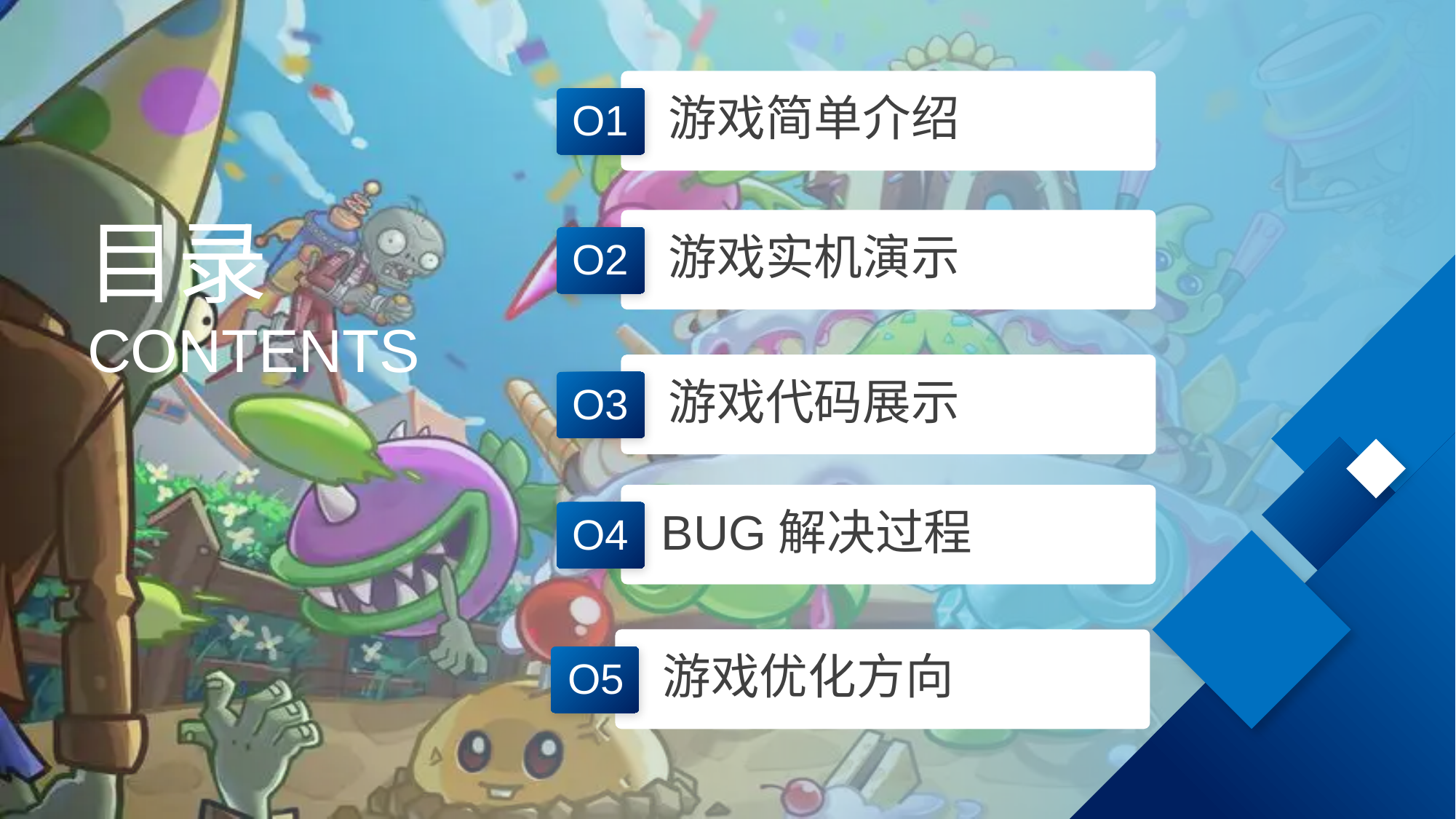

游戏简单介绍
O1

目录

游戏实机演示
O2

CONTENTS

游戏代码展示
O3

BUG解决过程
O4

游戏优化方向
O5